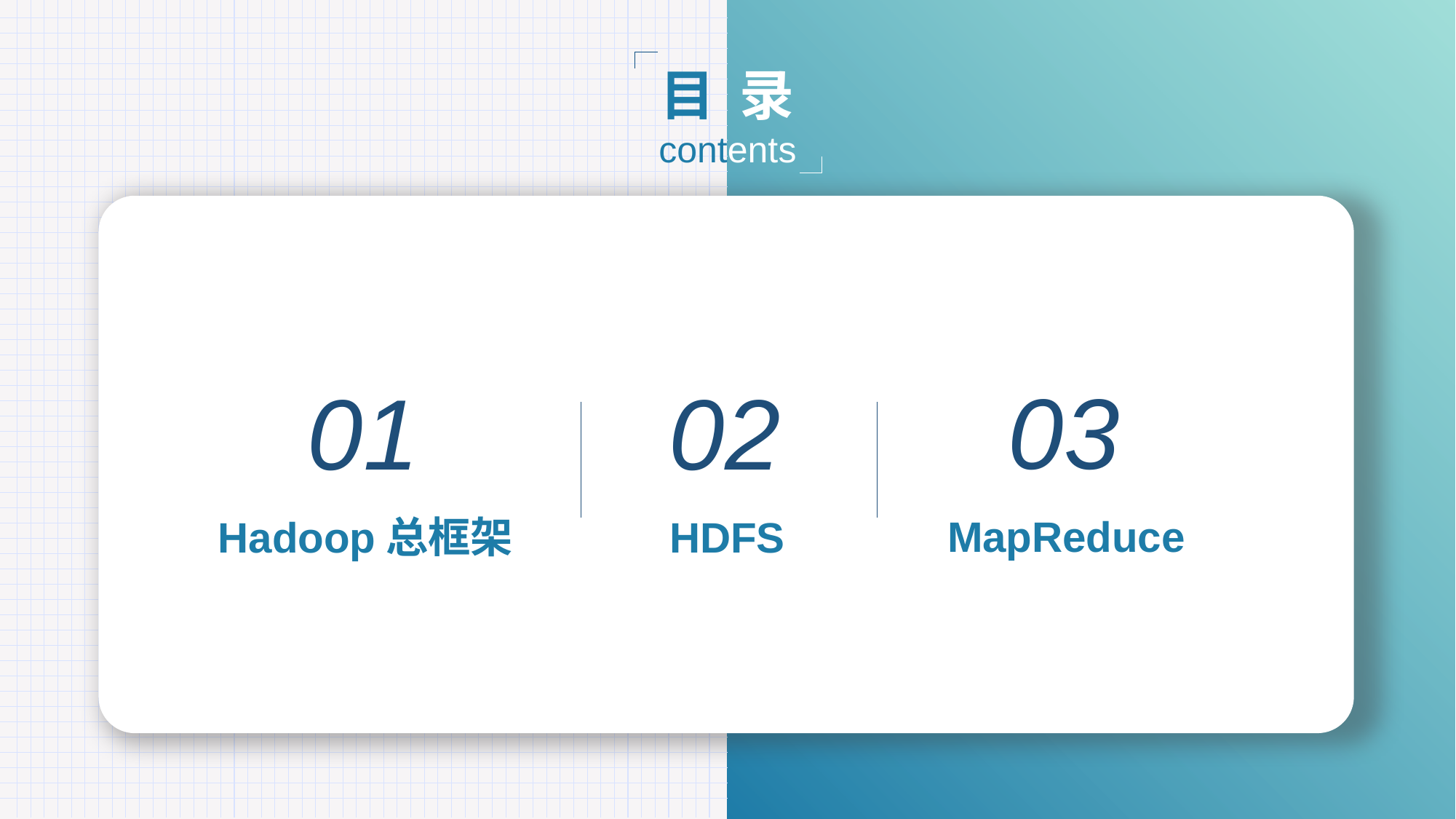

目  录
contents

03
01
02
MapReduce
Hadoop总框架
HDFS